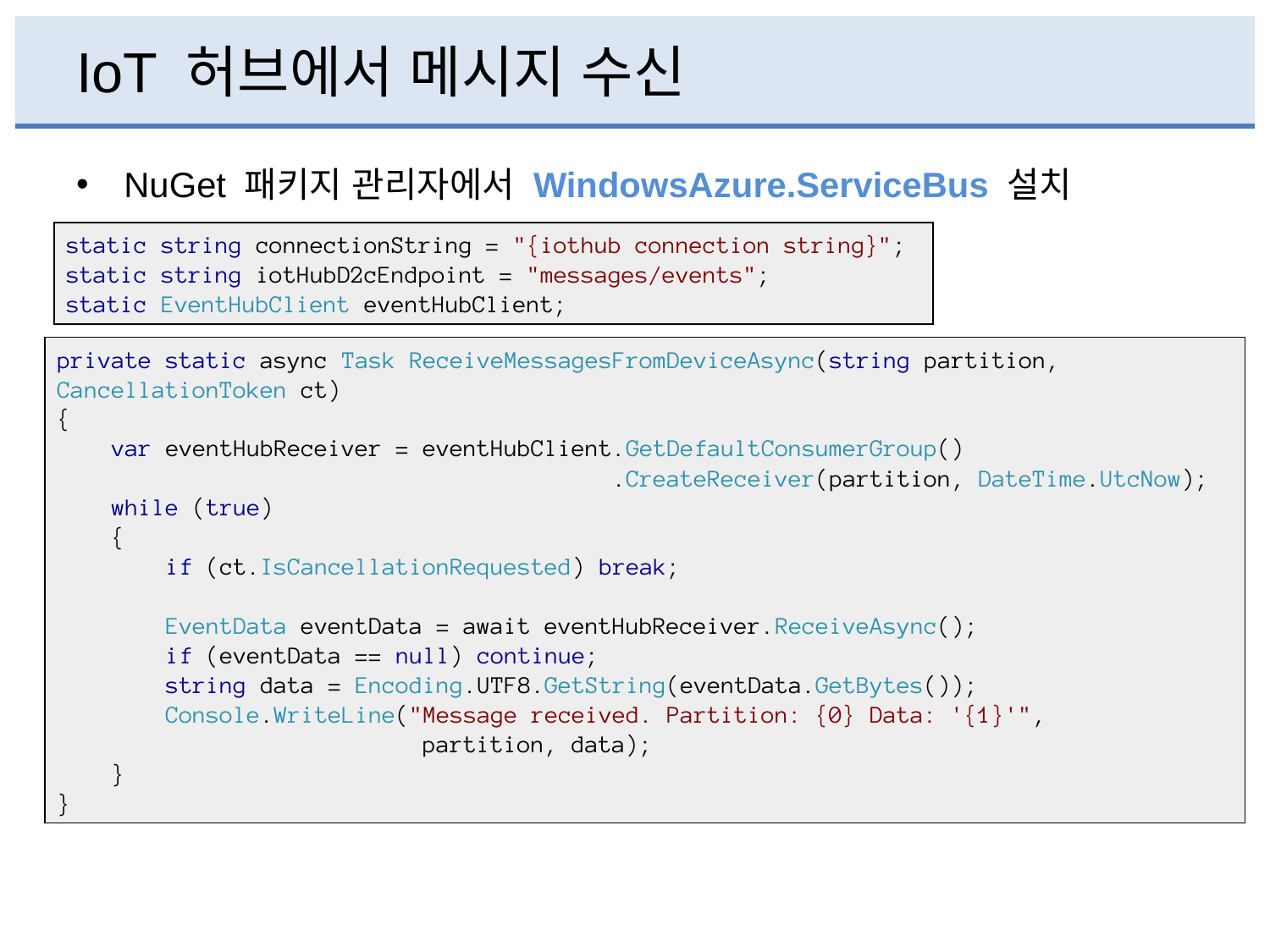

# IoT 허브에서 메시지 수신

NuGet 패키지 관리자에서 WindowsAzure.ServiceBus 설치
static string connectionString = "{iothub connection string}";
static string iotHubD2cEndpoint = "messages/events";
static EventHubClient eventHubClient;
private static async Task ReceiveMessagesFromDeviceAsync(string partition, CancellationToken ct)
{
    var eventHubReceiver = eventHubClient.GetDefaultConsumerGroup()
                                         .CreateReceiver(partition, DateTime.UtcNow);
    while (true)
    {
        if (ct.IsCancellationRequested) break;

        EventData eventData = await eventHubReceiver.ReceiveAsync();
        if (eventData == null) continue;
        string data = Encoding.UTF8.GetString(eventData.GetBytes());
        Console.WriteLine("Message received. Partition: {0} Data: '{1}'",
                           partition, data);
    }
}